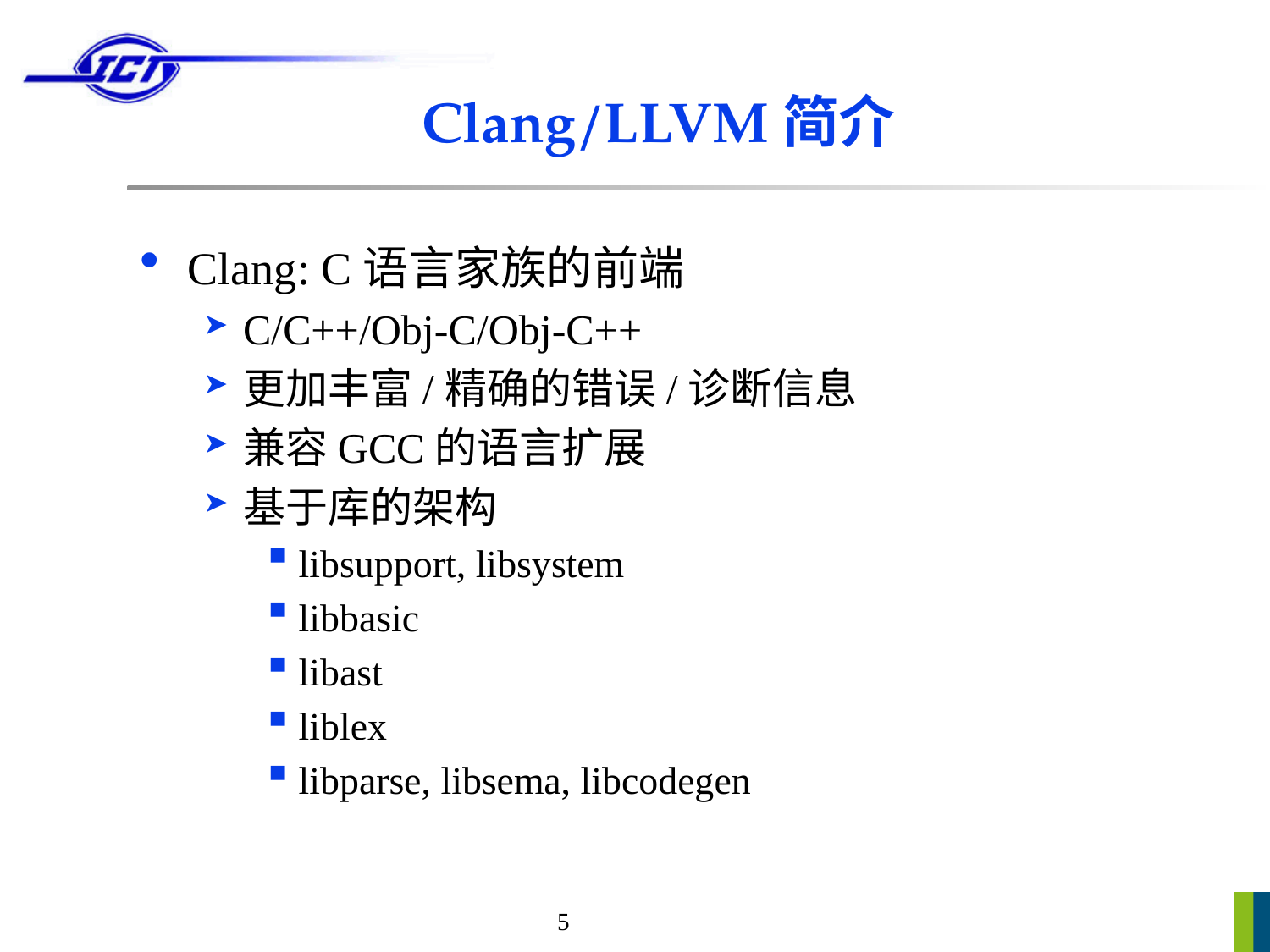

# Clang/LLVM简介
Clang: C语言家族的前端
C/C++/Obj-C/Obj-C++
更加丰富/精确的错误/诊断信息
兼容GCC的语言扩展
基于库的架构
libsupport, libsystem
libbasic
libast
liblex
libparse, libsema, libcodegen